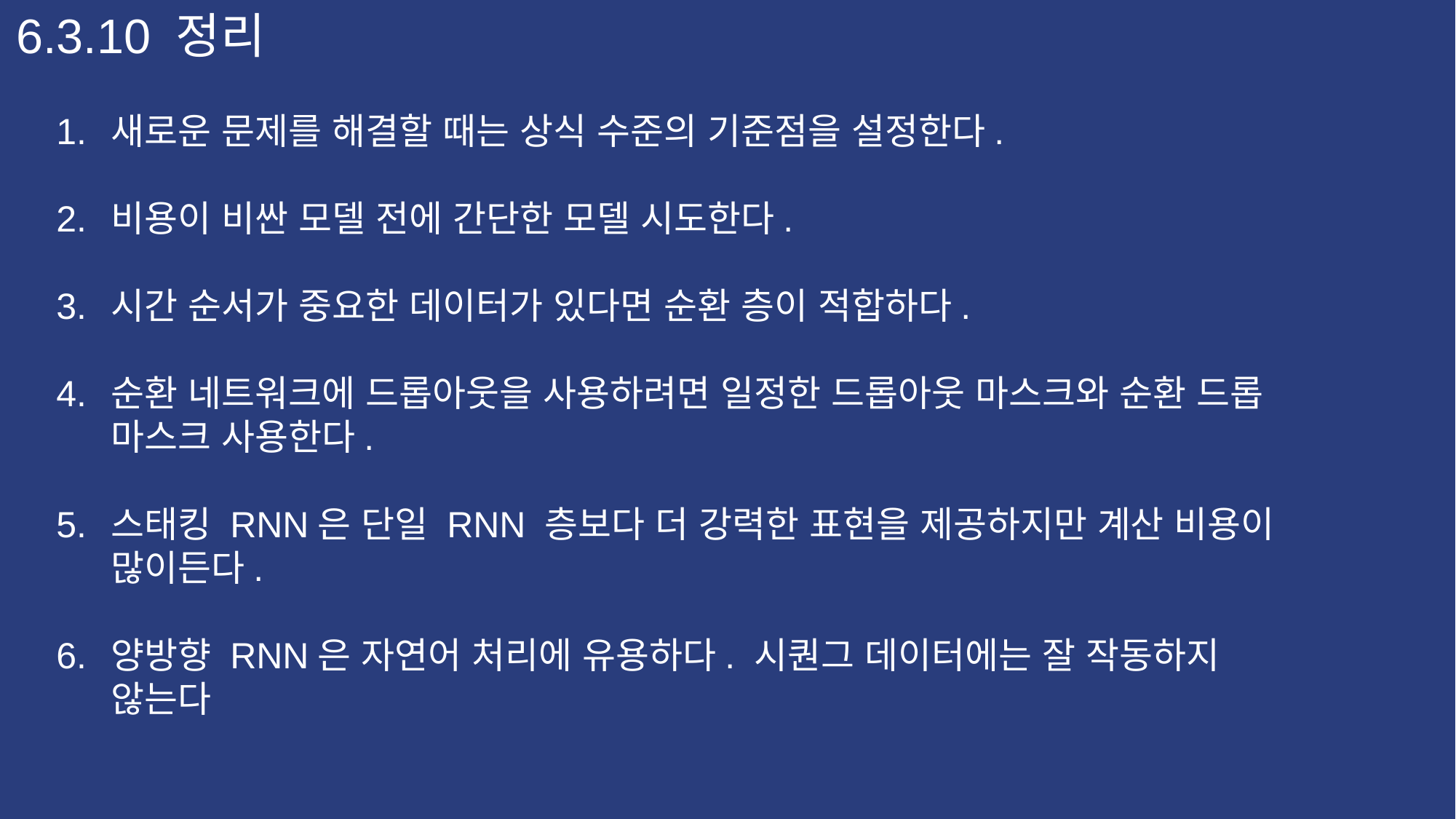

6.3.10 정리
새로운 문제를 해결할 때는 상식 수준의 기준점을 설정한다.

비용이 비싼 모델 전에 간단한 모델 시도한다.

시간 순서가 중요한 데이터가 있다면 순환 층이 적합하다.

순환 네트워크에 드롭아웃을 사용하려면 일정한 드롭아웃 마스크와 순환 드롭 마스크 사용한다.

스태킹 RNN은 단일 RNN 층보다 더 강력한 표현을 제공하지만 계산 비용이 많이든다.

양방향 RNN은 자연어 처리에 유용하다. 시퀀그 데이터에는 잘 작동하지 않는다